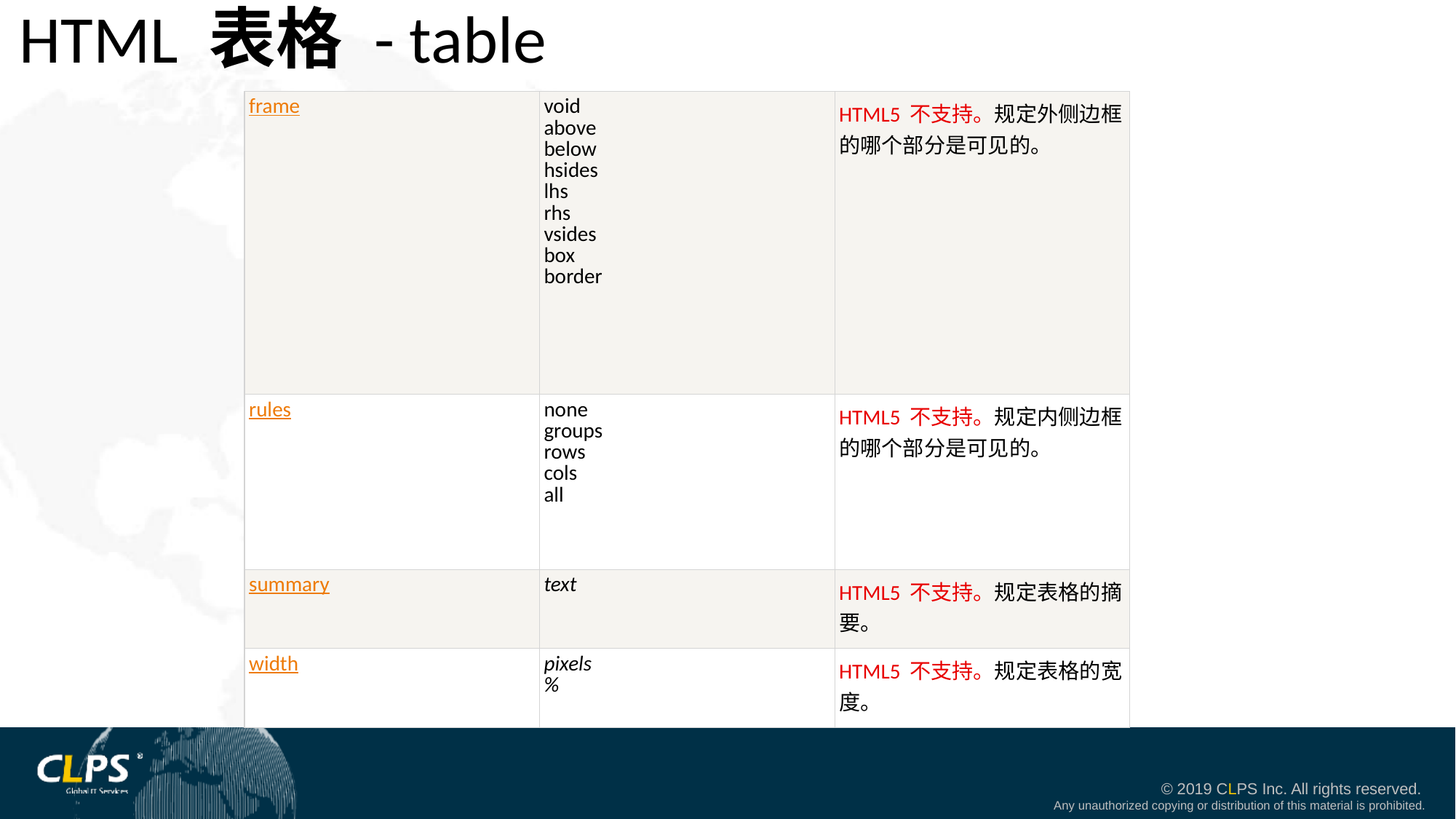

HTML 表格 - table
| frame | void above below hsides lhs rhs vsides box border | HTML5 不支持。规定外侧边框的哪个部分是可见的。 |
| --- | --- | --- |
| rules | none groups rows cols all | HTML5 不支持。规定内侧边框的哪个部分是可见的。 |
| summary | text | HTML5 不支持。规定表格的摘要。 |
| width | pixels % | HTML5 不支持。规定表格的宽度。 |